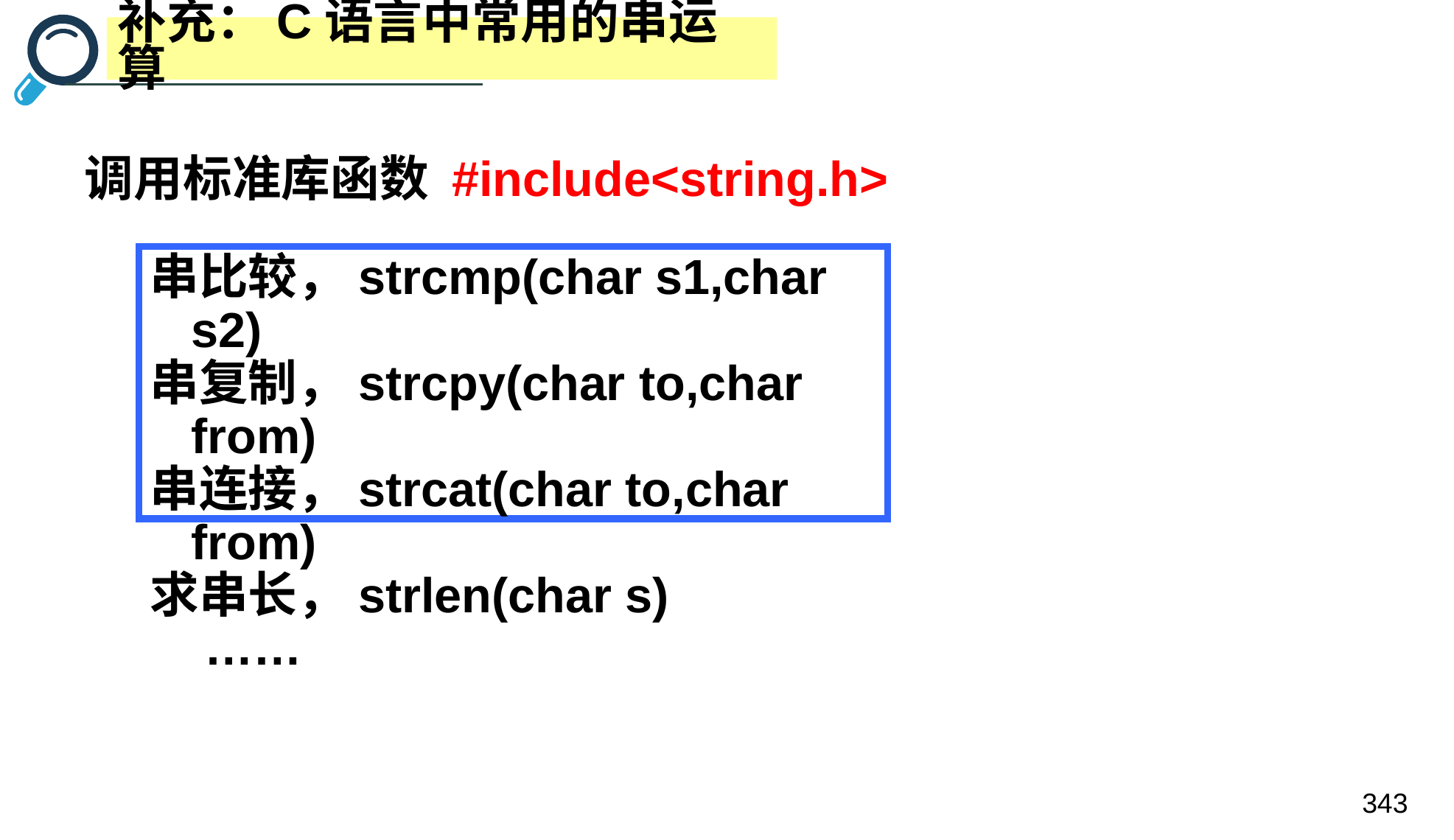

补充：C语言中常用的串运算
调用标准库函数 #include<string.h>
串比较，strcmp(char s1,char s2)
串复制，strcpy(char to,char from)
串连接，strcat(char to,char from)
求串长，strlen(char s)
    ……
343